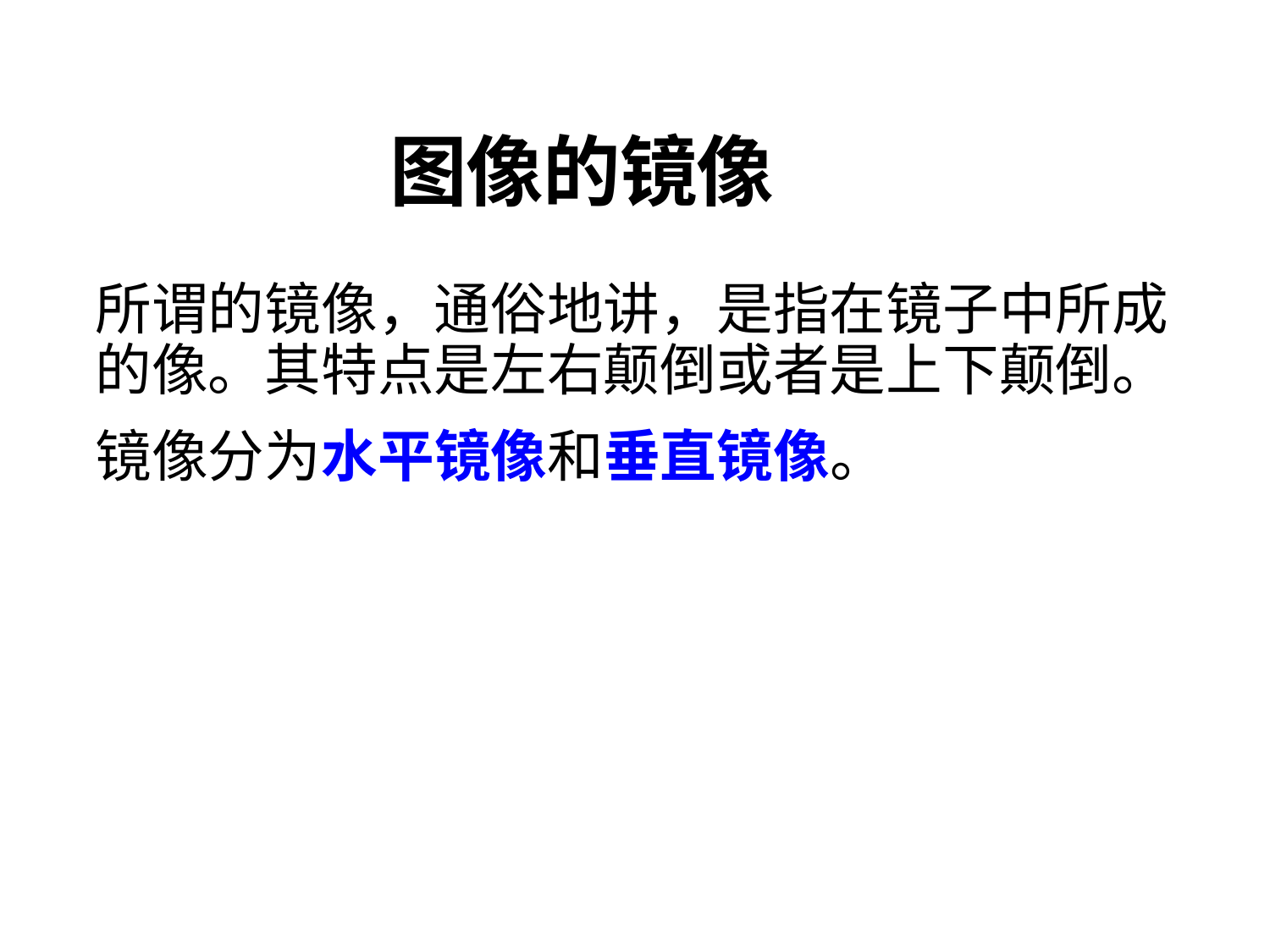

# 图像的镜像
所谓的镜像，通俗地讲，是指在镜子中所成的像。其特点是左右颠倒或者是上下颠倒。
镜像分为水平镜像和垂直镜像。